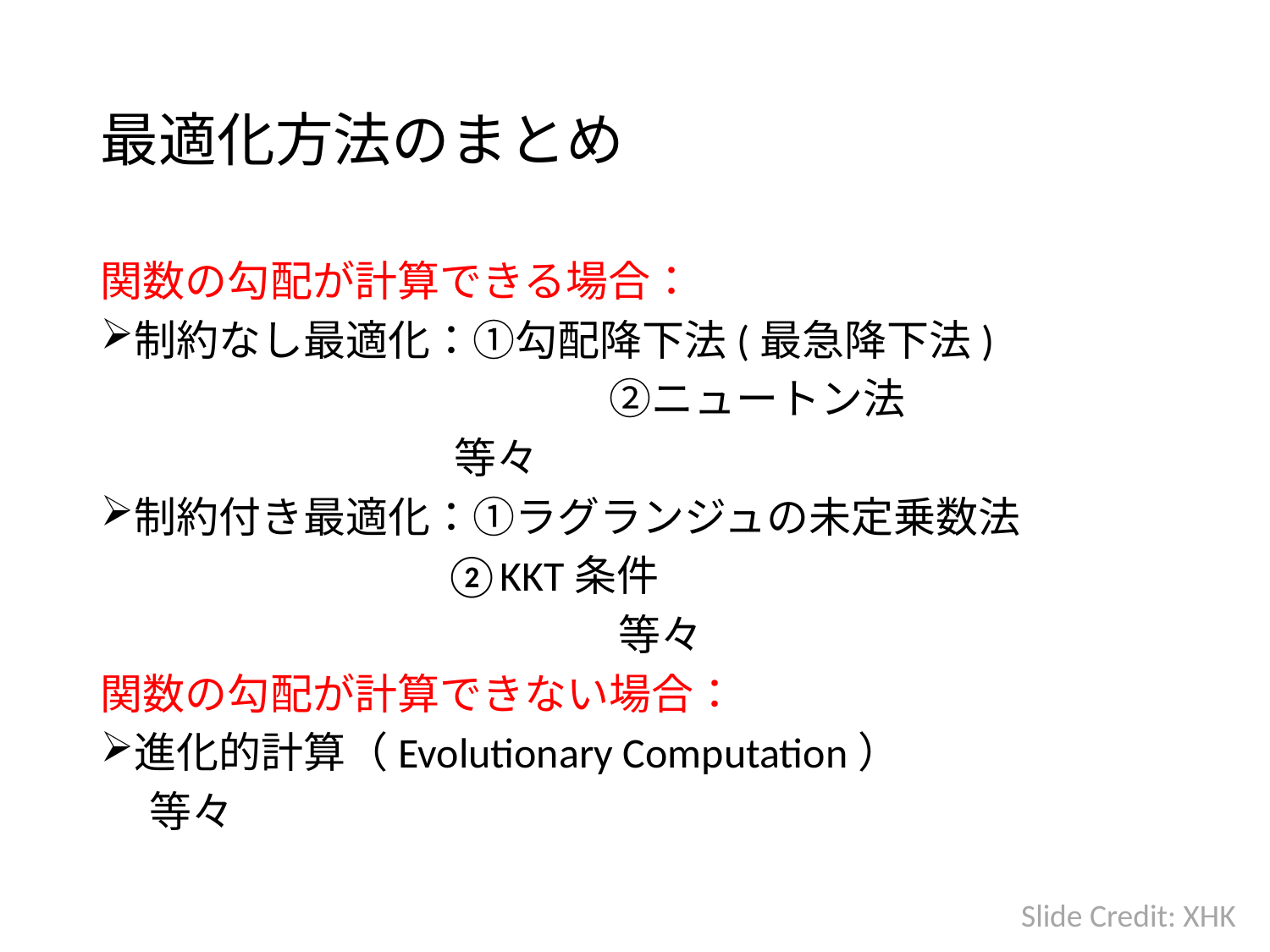

# 最適化方法のまとめ
関数の勾配が計算できる場合：
制約なし最適化：①勾配降下法(最急降下法)
　　　　　　　　　　　　②ニュートン法
                                    等々
制約付き最適化：①ラグランジュの未定乗数法
                                    ②KKT条件
　　　　　　　　　　　　 等々
関数の勾配が計算できない場合：
進化的計算（Evolutionary Computation）
    等々
Slide Credit: XHK